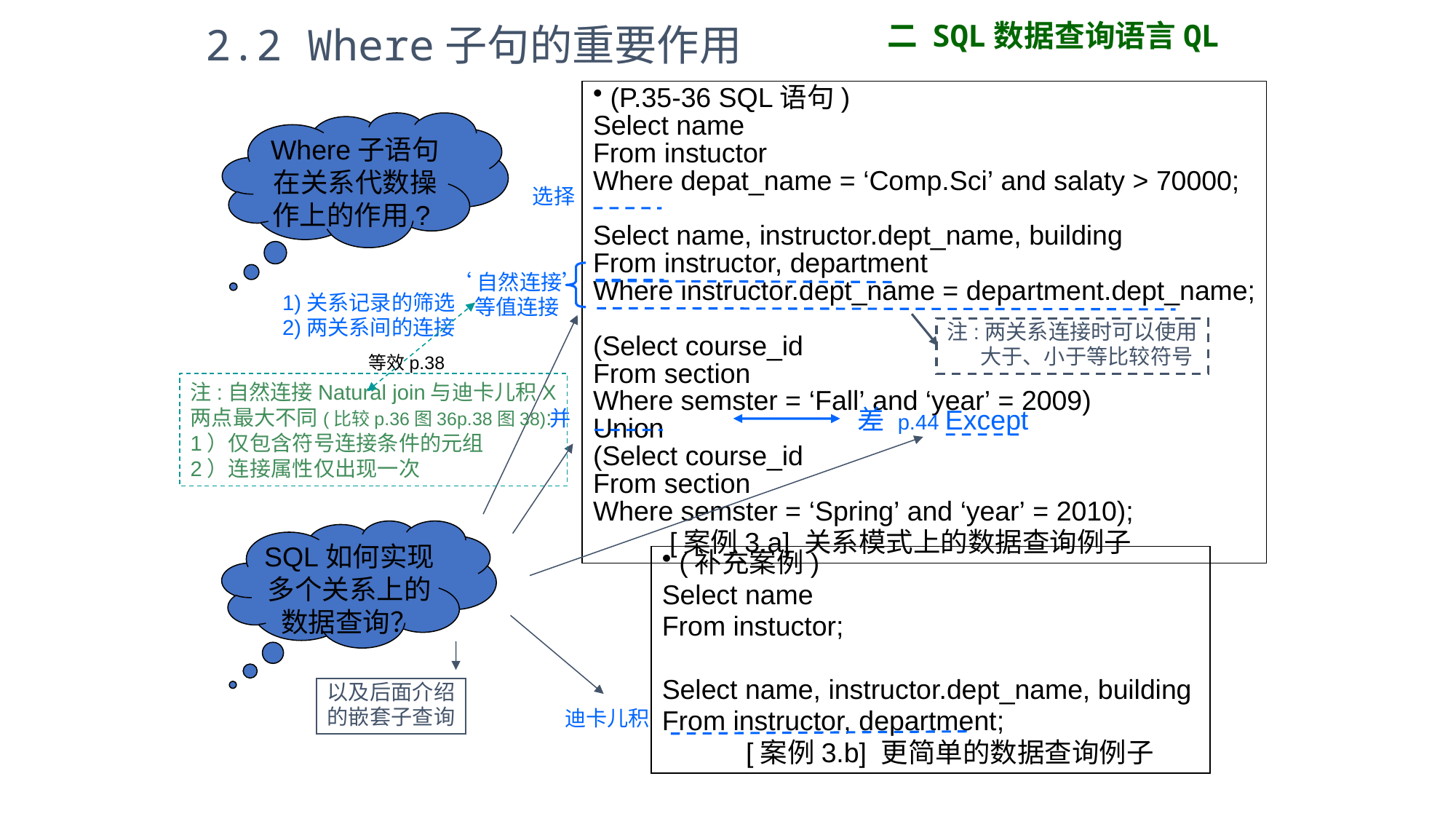

# 二 SQL数据查询语言QL
2.2 Where子句的重要作用
 (P.35-36 SQL语句)
Select name
From instuctor
Where depat_name = ‘Comp.Sci’ and salaty > 70000;

Select name, instructor.dept_name, building
From instructor, department
Where instructor.dept_name = department.dept_name;

(Select course_id
From section
Where semster = ‘Fall’ and ‘year’ = 2009)
Union
(Select course_id
From section
Where semster = ‘Spring’ and ‘year’ = 2010);
          [案例3.a] 关系模式上的数据查询例子
Where子语句在关系代数操作上的作用?
选择

‘自然连接’
等值连接

1)关系记录的筛选
2)两关系间的连接

注:两关系连接时可以使用
     大于、小于等比较符号

等效p.38
注:自然连接Natural join与迪卡儿积Χ
两点最大不同(比较p.36图36p.38图38):
1）仅包含符号连接条件的元组
2）连接属性仅出现一次

以及后面介绍
的嵌套子查询
差 p.44 Except

并

迪卡儿积

SQL如何实现多个关系上的数据查询？
 (补充案例)
Select name
From instuctor;

Select name, instructor.dept_name, building
From instructor, department;
           [案例3.b] 更简单的数据查询例子
40